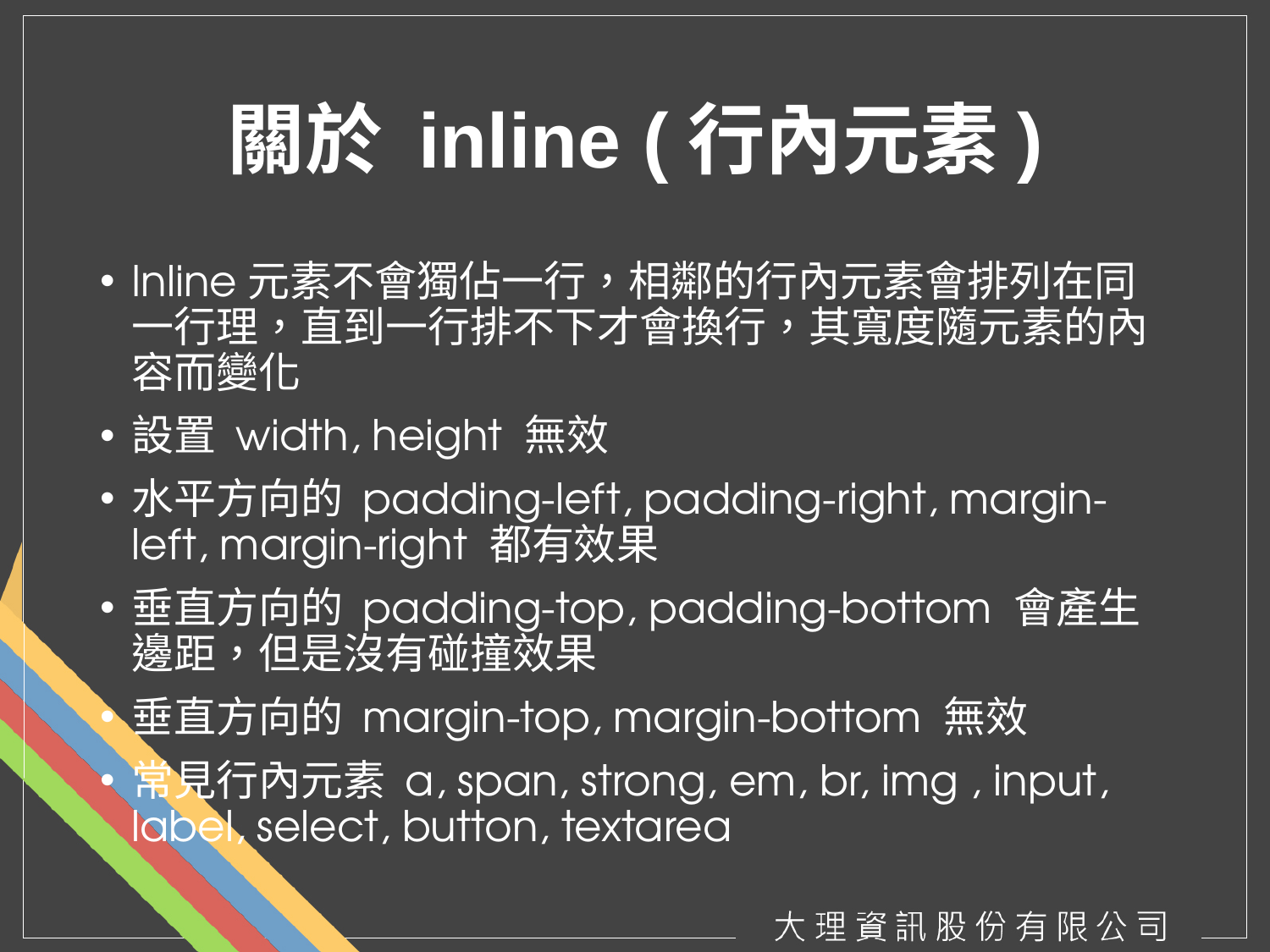

# 關於 inline (行內元素)
Inline元素不會獨佔一行，相鄰的行內元素會排列在同一行理，直到一行排不下才會換行，其寬度隨元素的內容而變化
設置 width, height 無效
水平方向的 padding-left, padding-right, margin-left, margin-right 都有效果
垂直方向的 padding-top, padding-bottom 會產生邊距，但是沒有碰撞效果
垂直方向的 margin-top, margin-bottom 無效
常見行內元素 a, span, strong, em, br, img , input, label, select, button, textarea